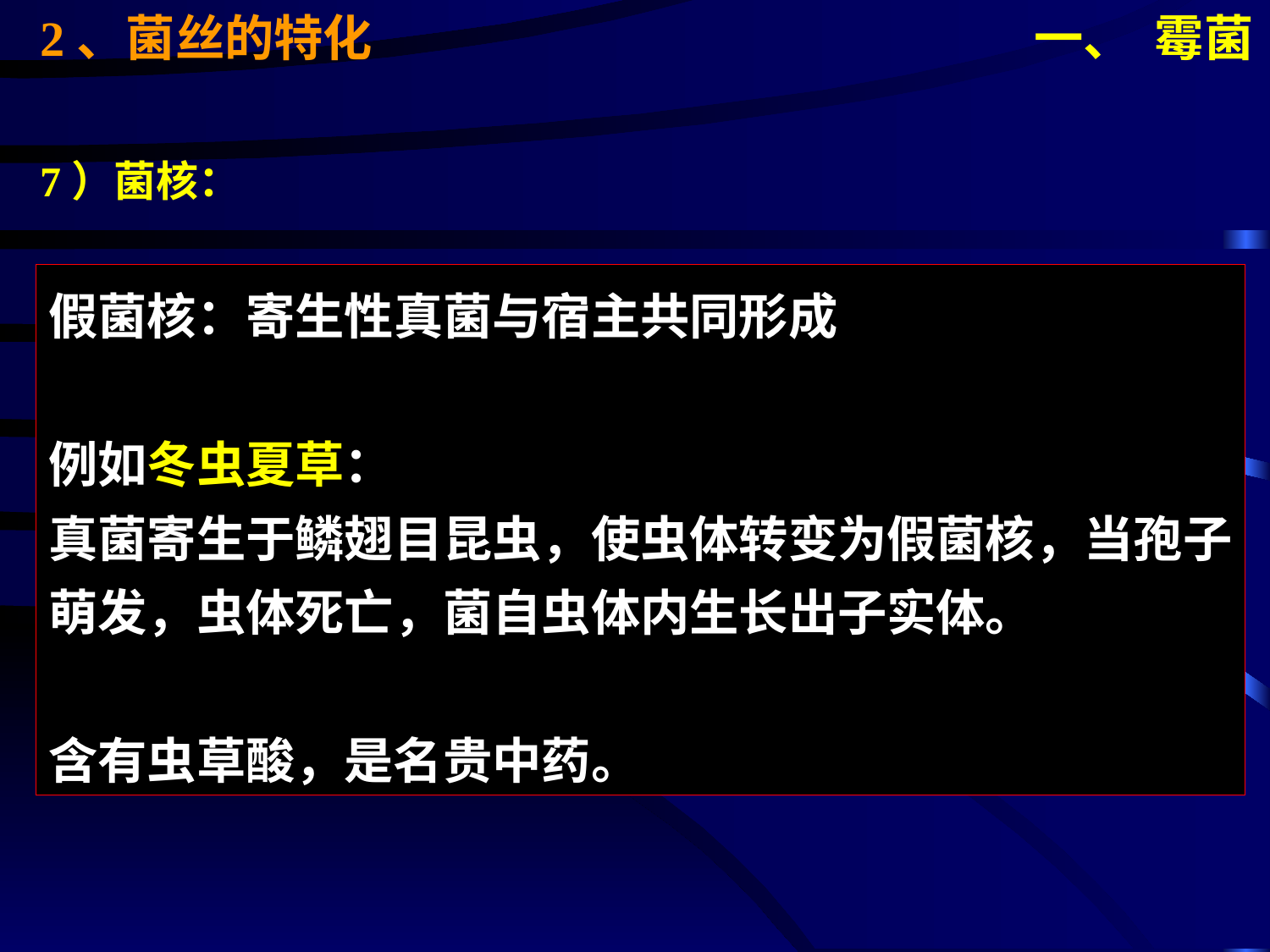

2、菌丝的特化
一、  霉菌
7）菌核：
假菌核：寄生性真菌与宿主共同形成

例如冬虫夏草：
真菌寄生于鳞翅目昆虫，使虫体转变为假菌核，当孢子
萌发，虫体死亡，菌自虫体内生长出子实体。

含有虫草酸，是名贵中药。